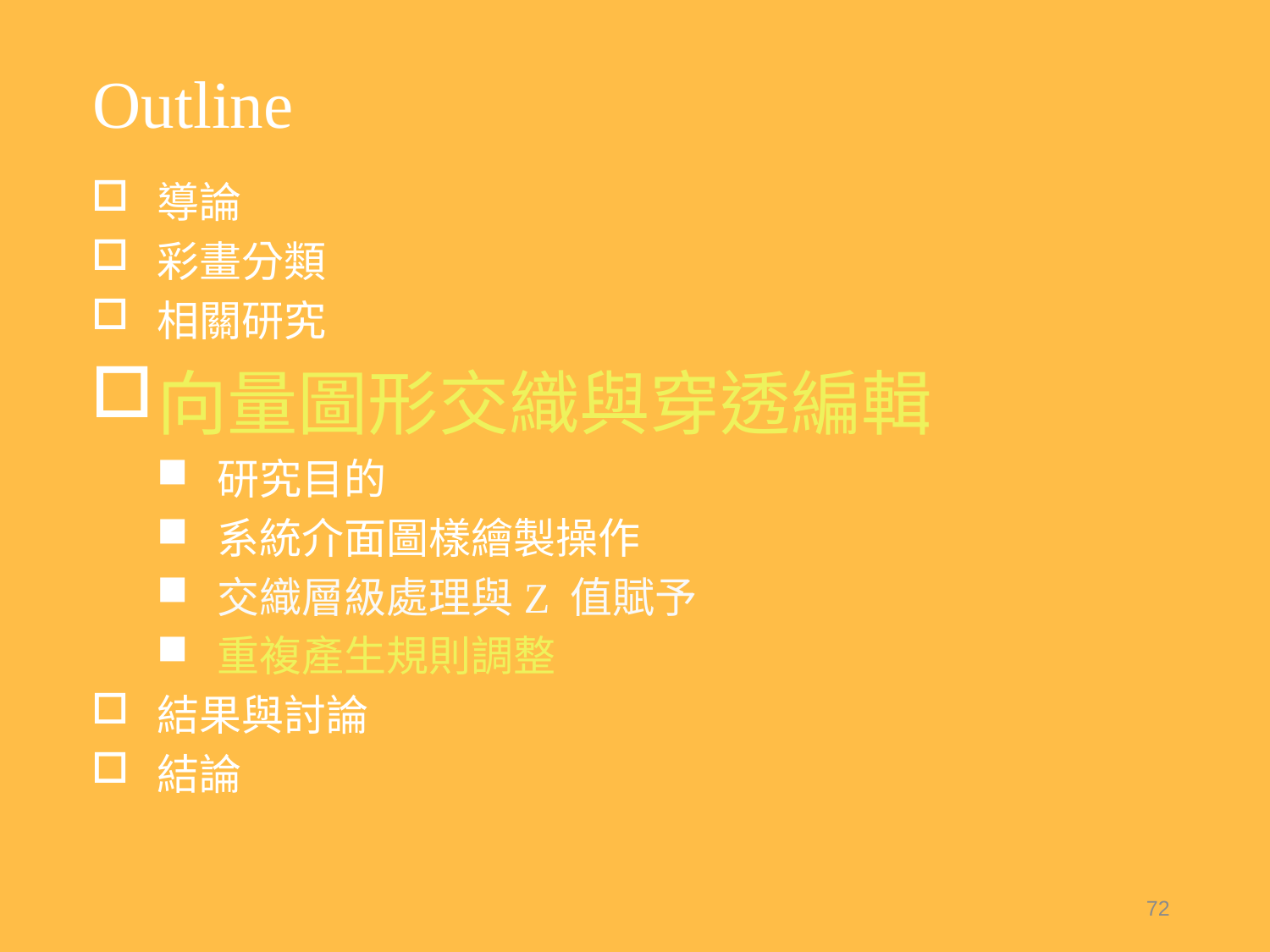

# Outline
導論
彩畫分類
相關研究
向量圖形交織與穿透編輯
研究目的
系統介面圖樣繪製操作
交織層級處理與Z 值賦予
重複產生規則調整
結果與討論
結論
72